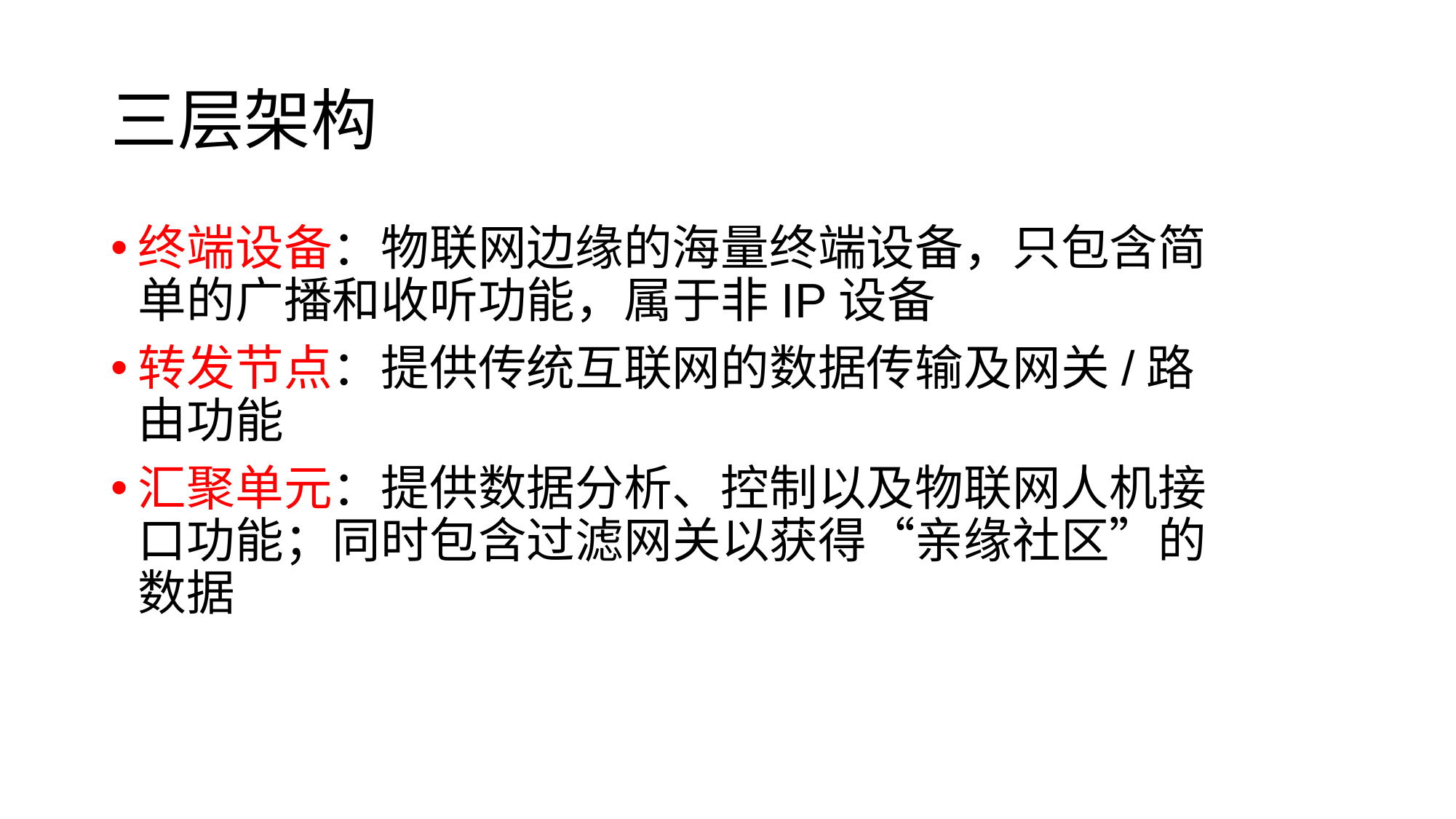

# 三层架构
终端设备：物联网边缘的海量终端设备，只包含简单的广播和收听功能，属于非IP设备
转发节点：提供传统互联网的数据传输及网关/路由功能
汇聚单元：提供数据分析、控制以及物联网人机接口功能；同时包含过滤网关以获得“亲缘社区”的数据